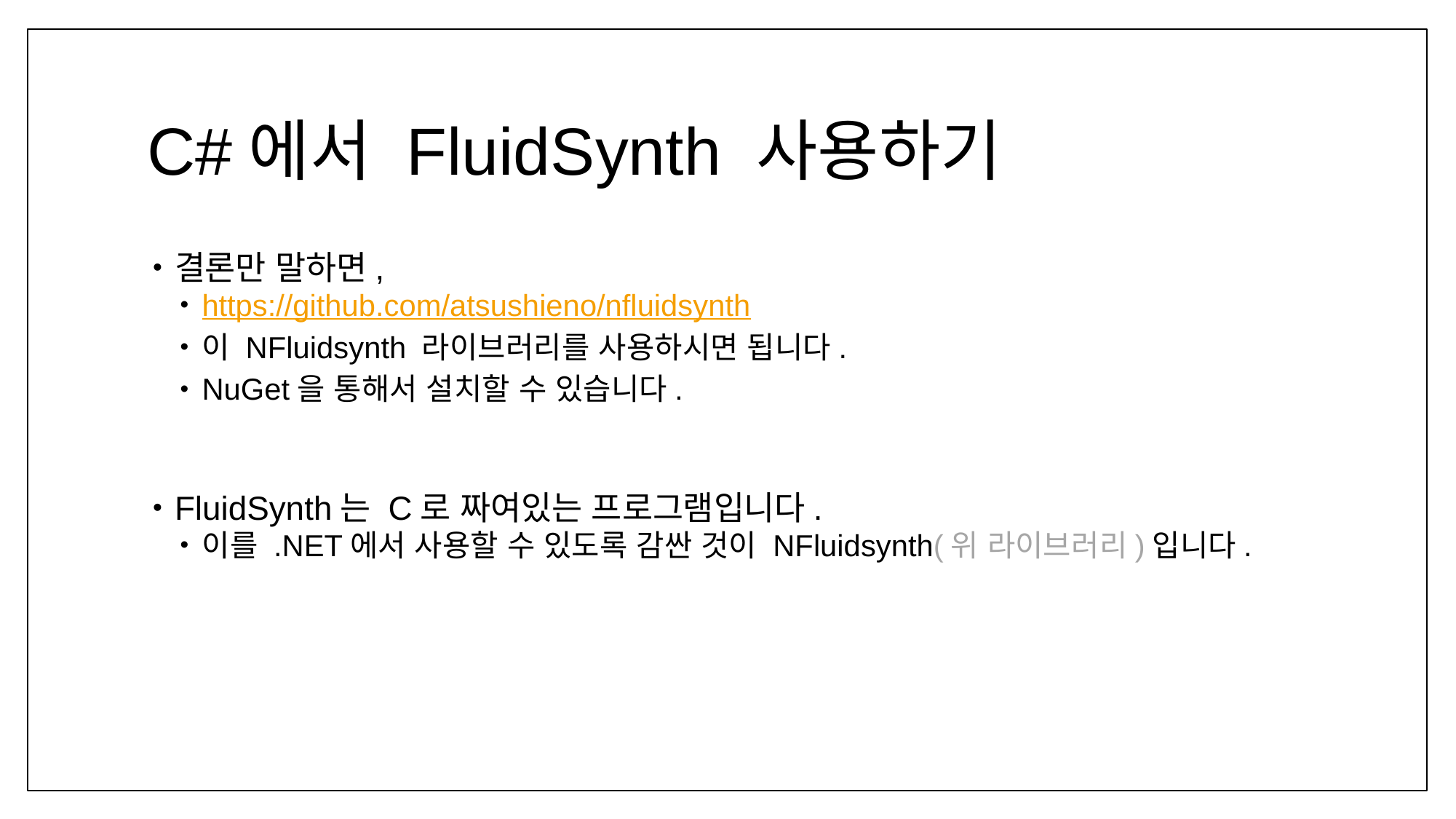

# C#에서 FluidSynth 사용하기
결론만 말하면,
https://github.com/atsushieno/nfluidsynth
이 NFluidsynth 라이브러리를 사용하시면 됩니다.
NuGet을 통해서 설치할 수 있습니다.

FluidSynth는 C로 짜여있는 프로그램입니다.
이를 .NET에서 사용할 수 있도록 감싼 것이 NFluidsynth(위 라이브러리)입니다.